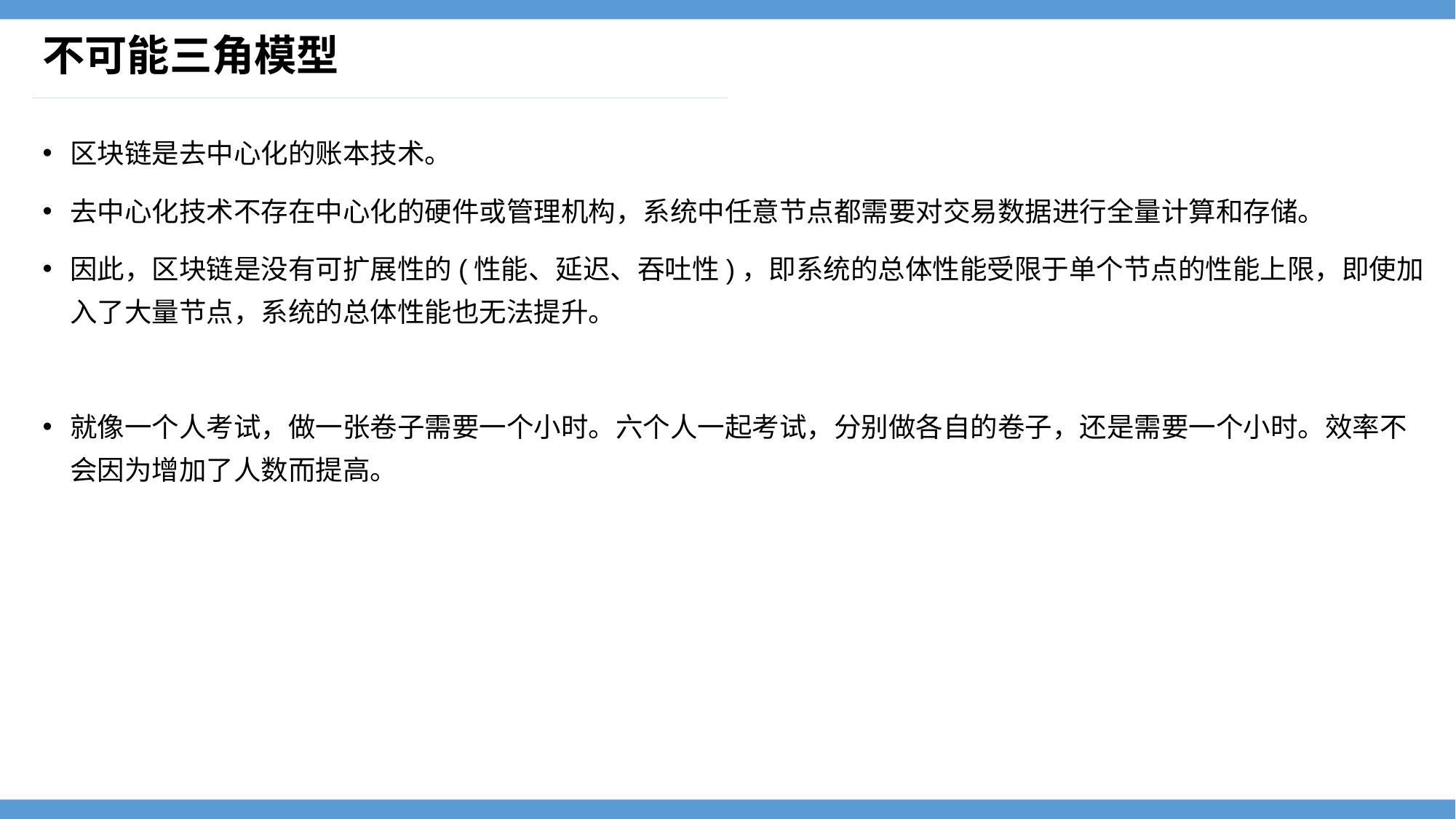

# 不可能三角模型
区块链是去中心化的账本技术。
去中心化技术不存在中心化的硬件或管理机构，系统中任意节点都需要对交易数据进行全量计算和存储。
因此，区块链是没有可扩展性的(性能、延迟、吞吐性)，即系统的总体性能受限于单个节点的性能上限，即使加入了大量节点，系统的总体性能也无法提升。

就像一个人考试，做一张卷子需要一个小时。六个人一起考试，分别做各自的卷子，还是需要一个小时。效率不会因为增加了人数而提高。